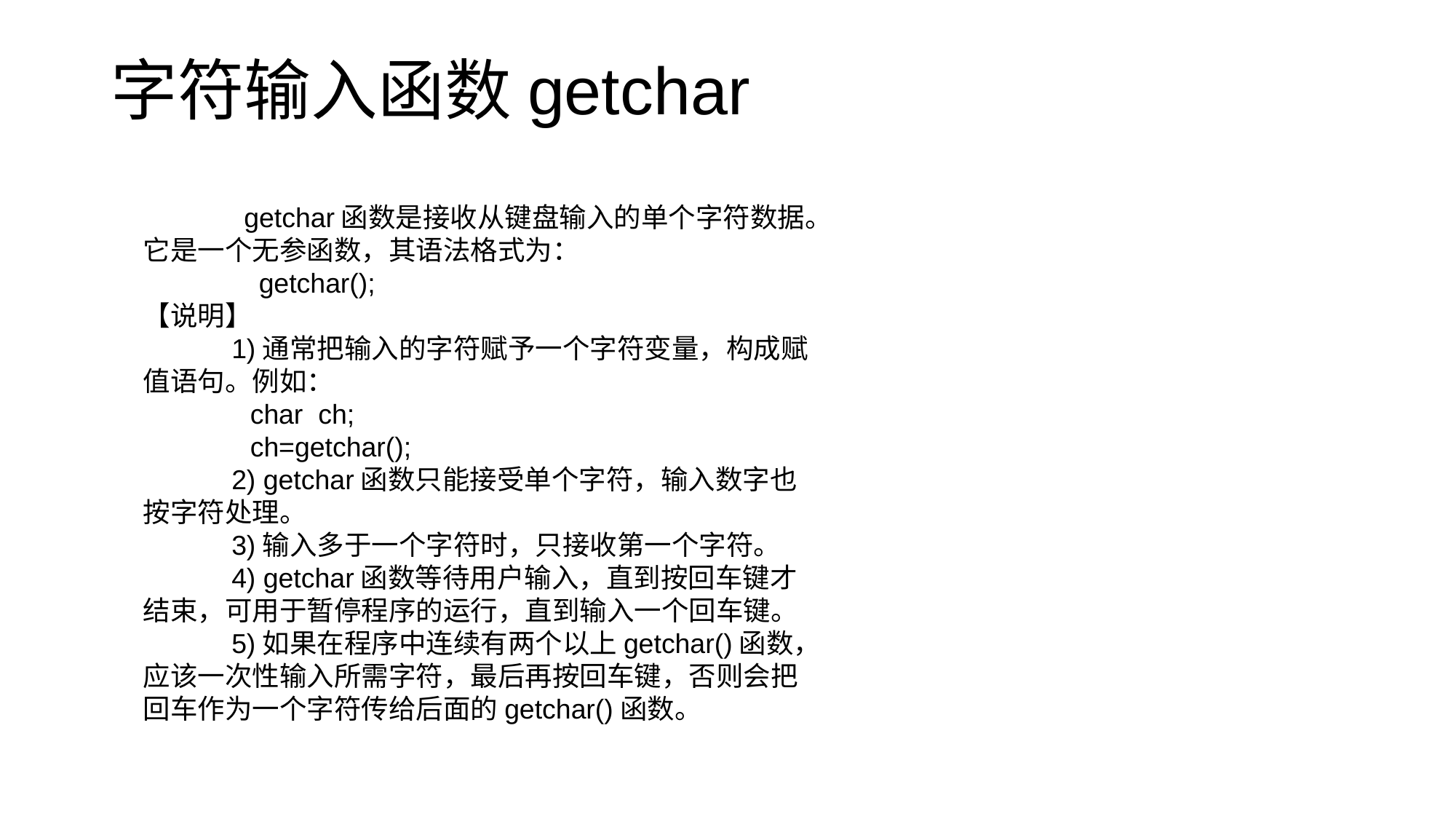

# 字符输入函数getchar
　　　  getchar函数是接收从键盘输入的单个字符数据。它是一个无参函数，其语法格式为：
　　　　getchar();
【说明】
　　　1)通常把输入的字符赋予一个字符变量，构成赋值语句。例如：
　　　   char  ch;
　　　   ch=getchar();
　　　2) getchar函数只能接受单个字符，输入数字也按字符处理。
　　　3)输入多于一个字符时，只接收第一个字符。
　　　4) getchar函数等待用户输入，直到按回车键才结束，可用于暂停程序的运行，直到输入一个回车键。
　　　5)如果在程序中连续有两个以上getchar()函数，应该一次性输入所需字符，最后再按回车键，否则会把回车作为一个字符传给后面的getchar()函数。